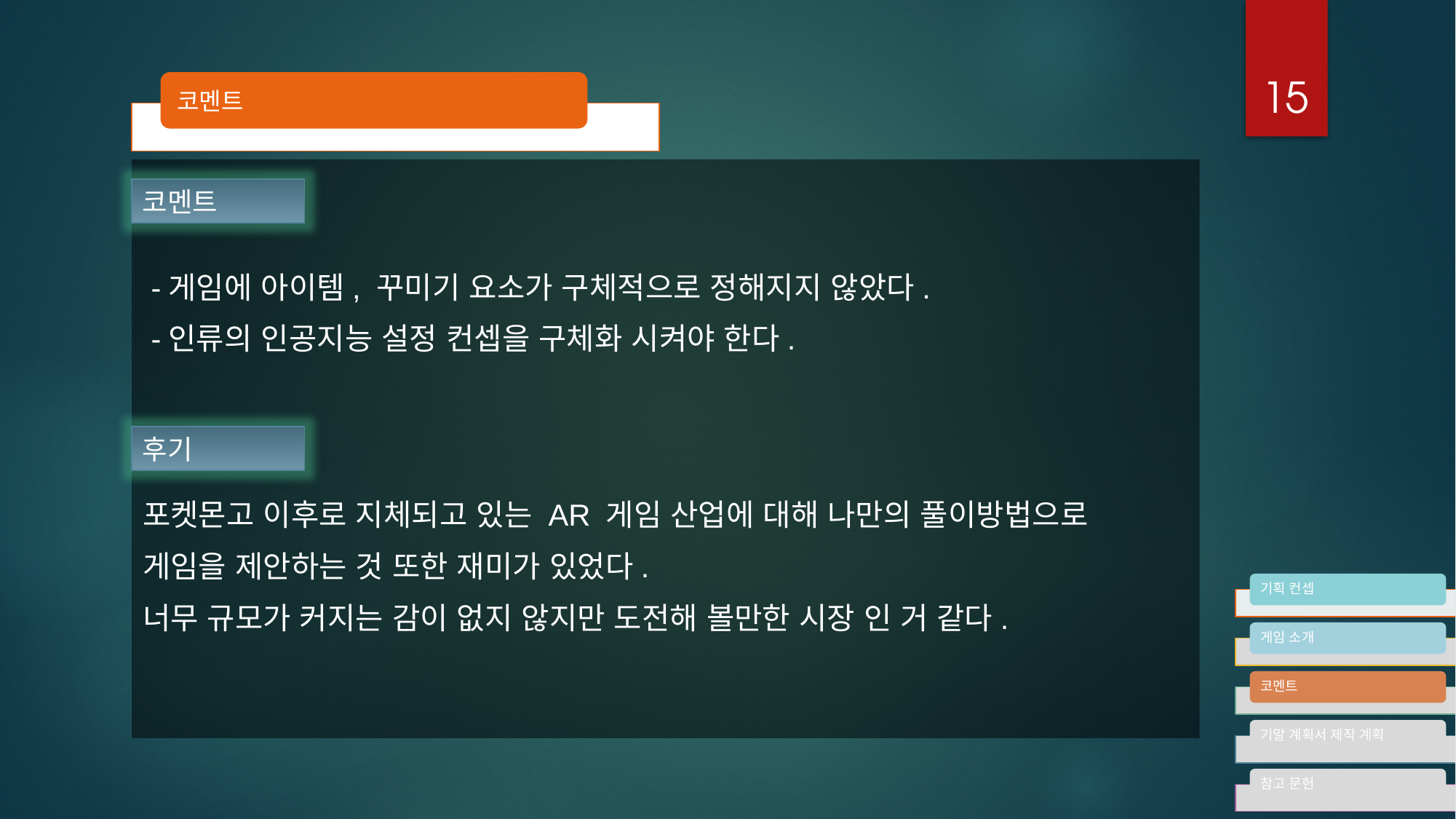

15

코멘트

 -게임에 아이템, 꾸미기 요소가 구체적으로 정해지지 않았다.
 -인류의 인공지능 설정 컨셉을 구체화 시켜야 한다.

포켓몬고 이후로 지체되고 있는 AR 게임 산업에 대해 나만의 풀이방법으로
게임을 제안하는 것 또한 재미가 있었다.
너무 규모가 커지는 감이 없지 않지만 도전해 볼만한 시장 인 거 같다.
코멘트
후기
기획 컨셉
게임 소개
코멘트
기말 계획서 제작 계획
참고 문헌